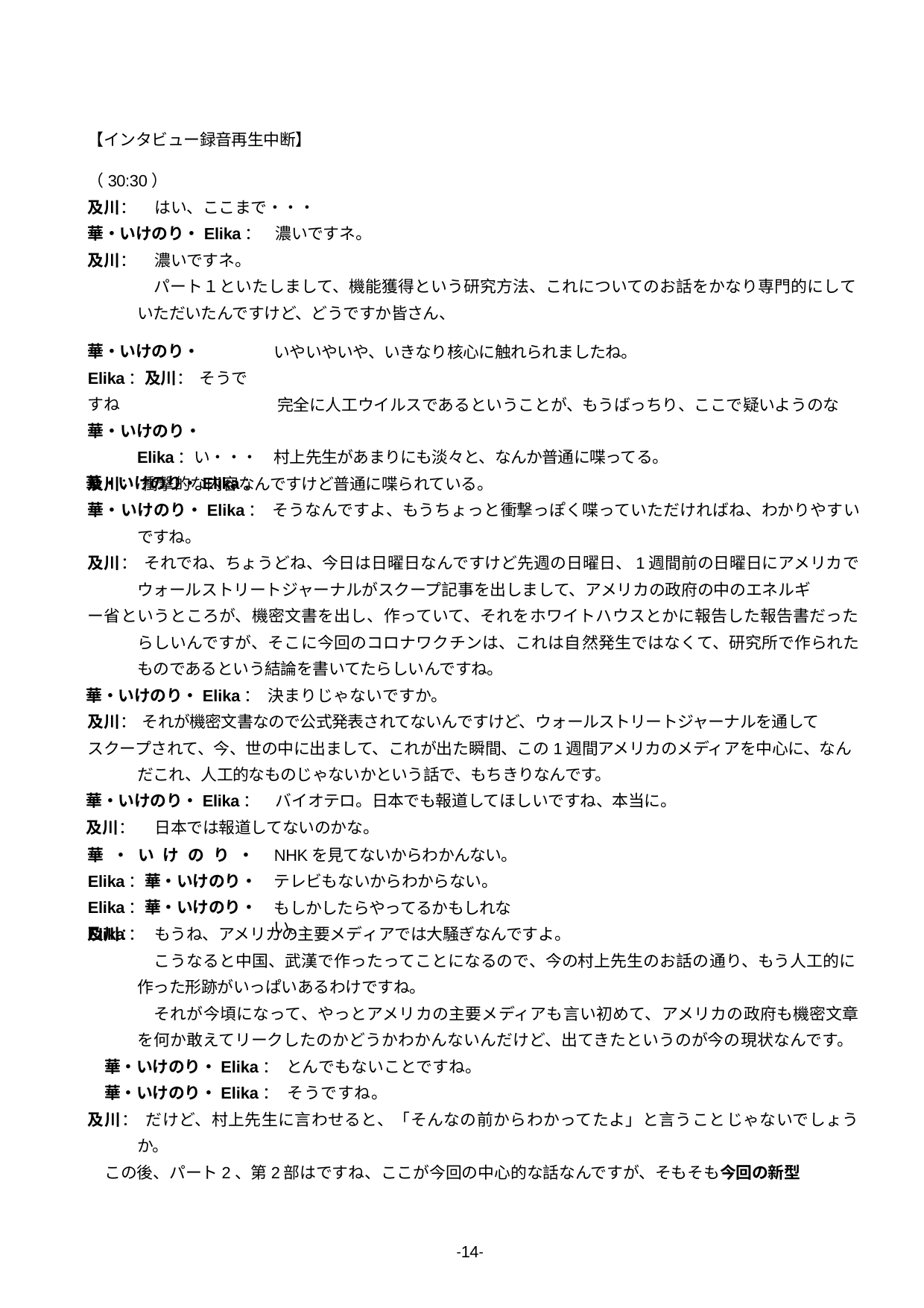

【インタビュー録音再生中断】

（30:30）
及川：	はい、ここまで・・・
華・いけのり・Elika：	濃いですネ。
及川：	濃いですネ。
パート１といたしまして、機能獲得という研究方法、これについてのお話をかなり専門的にしていただいたんですけど、どうですか皆さん、
華・いけのり・Elika：及川：	そうですね
華・いけのり・Elika：い・・・
華・いけのり・Elika：
いやいやいや、いきなり核心に触れられましたね。
完全に人工ウイルスであるということが、もうばっちり、ここで疑いようのな
村上先生があまりにも淡々と、なんか普通に喋ってる。
及川：  衝撃的な内容なんですけど普通に喋られている。
華・いけのり・Elika：  そうなんですよ、もうちょっと衝撃っぽく喋っていただければね、わかりやすいですね。
及川：  それでね、ちょうどね、今日は日曜日なんですけど先週の日曜日、1週間前の日曜日にアメリカでウォールストリートジャーナルがスクープ記事を出しまして、アメリカの政府の中のエネルギ
ー省というところが、機密文書を出し、作っていて、それをホワイトハウスとかに報告した報告書だったらしいんですが、そこに今回のコロナワクチンは、これは自然発生ではなくて、研究所で作られたものであるという結論を書いてたらしいんですね。
華・いけのり・Elika：  決まりじゃないですか。
及川：  それが機密文書なので公式発表されてないんですけど、ウォールストリートジャーナルを通して
スクープされて、今、世の中に出まして、これが出た瞬間、この1週間アメリカのメディアを中心に、なんだこれ、人工的なものじゃないかという話で、もちきりなんです。
華・いけのり・Elika：	バイオテロ。日本でも報道してほしいですね、本当に。
及川：	日本では報道してないのかな。
華・いけのり・Elika：華・いけのり・Elika：華・いけのり・Elika：
NHKを見てないからわかんない。テレビもないからわからない。
もしかしたらやってるかもしれない。
及川：	もうね、アメリカの主要メディアでは大騒ぎなんですよ。
こうなると中国、武漢で作ったってことになるので、今の村上先生のお話の通り、もう人工的に作った形跡がいっぱいあるわけですね。
それが今頃になって、やっとアメリカの主要メディアも言い初めて、アメリカの政府も機密文章を何か敢えてリークしたのかどうかわかんないんだけど、出てきたというのが今の現状なんです。
華・いけのり・Elika：  とんでもないことですね。
華・いけのり・Elika：  そうですね。
及川：  だけど、村上先生に言わせると、「そんなの前からわかってたよ」と言うことじゃないでしょうか。
この後、パート2、第2部はですね、ここが今回の中心的な話なんですが、そもそも今回の新型
-14-